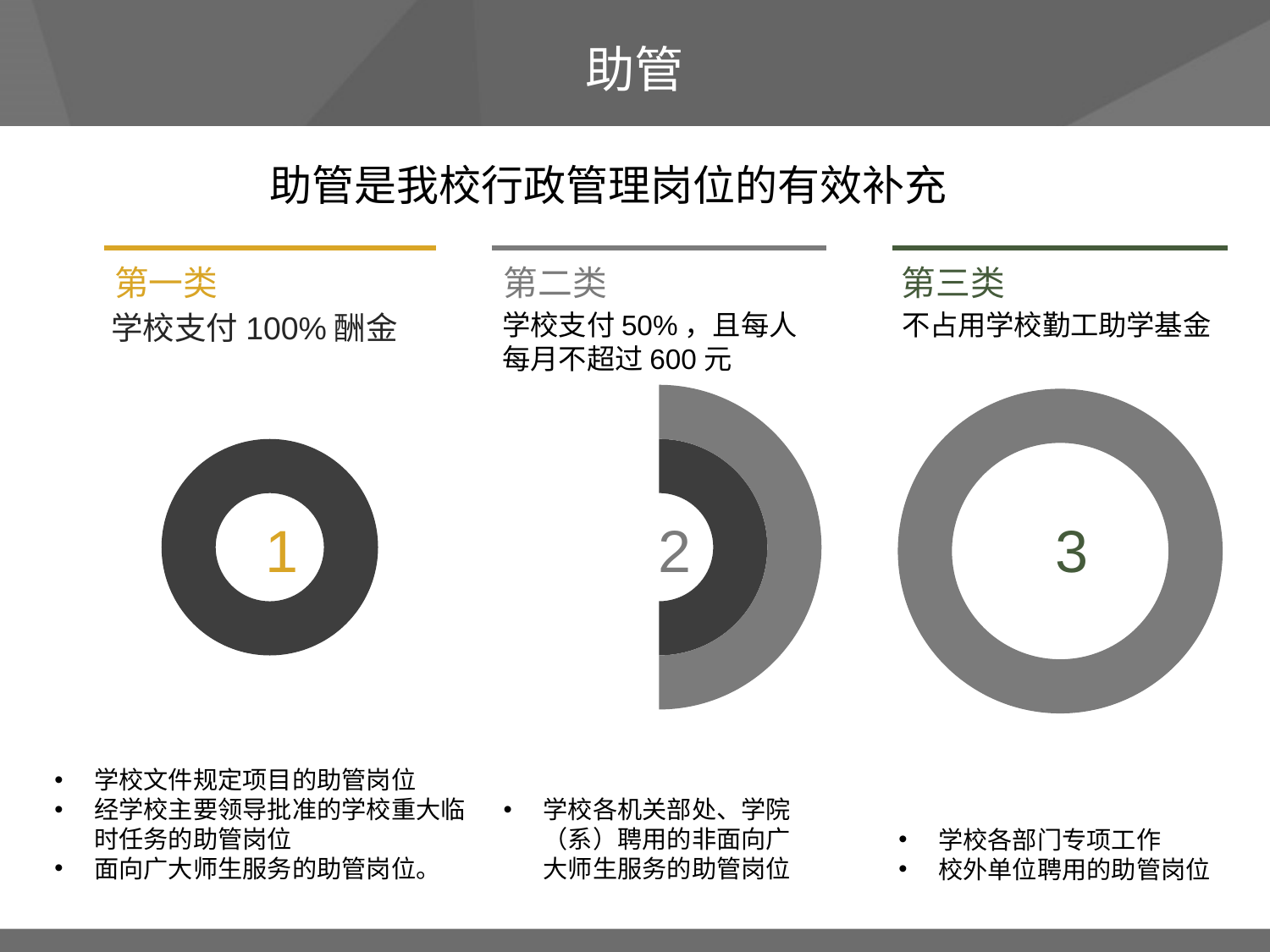

助管
助管是我校行政管理岗位的有效补充
第一类
学校支付100%酬金

### Chart

| Category | 销售额 | 列1 |
|---|---|---|
| 第一季度 | 1.0 | 0.0 |
| 第二季度 | 0.0 | 1.0 |
1
学校文件规定项目的助管岗位
经学校主要领导批准的学校重大临时任务的助管岗位
面向广大师生服务的助管岗位。
第二类
学校支付50%，且每人每月不超过600元

### Chart

| Category | 销售额 | 列1 |
|---|---|---|
| 第一季度 | 0.5 | 0.5 |
| 第二季度 | 0.5 | 0.5 |
2
学校各机关部处、学院（系）聘用的非面向广大师生服务的助管岗位
第三类
不占用学校勤工助学基金

### Chart

| Category | 销售额 | 列1 |
|---|---|---|
| 第一季度 | 0.0 | 1.0 |
| 第二季度 | 1.0 | 0.0 |
3
学校各部门专项工作
校外单位聘用的助管岗位